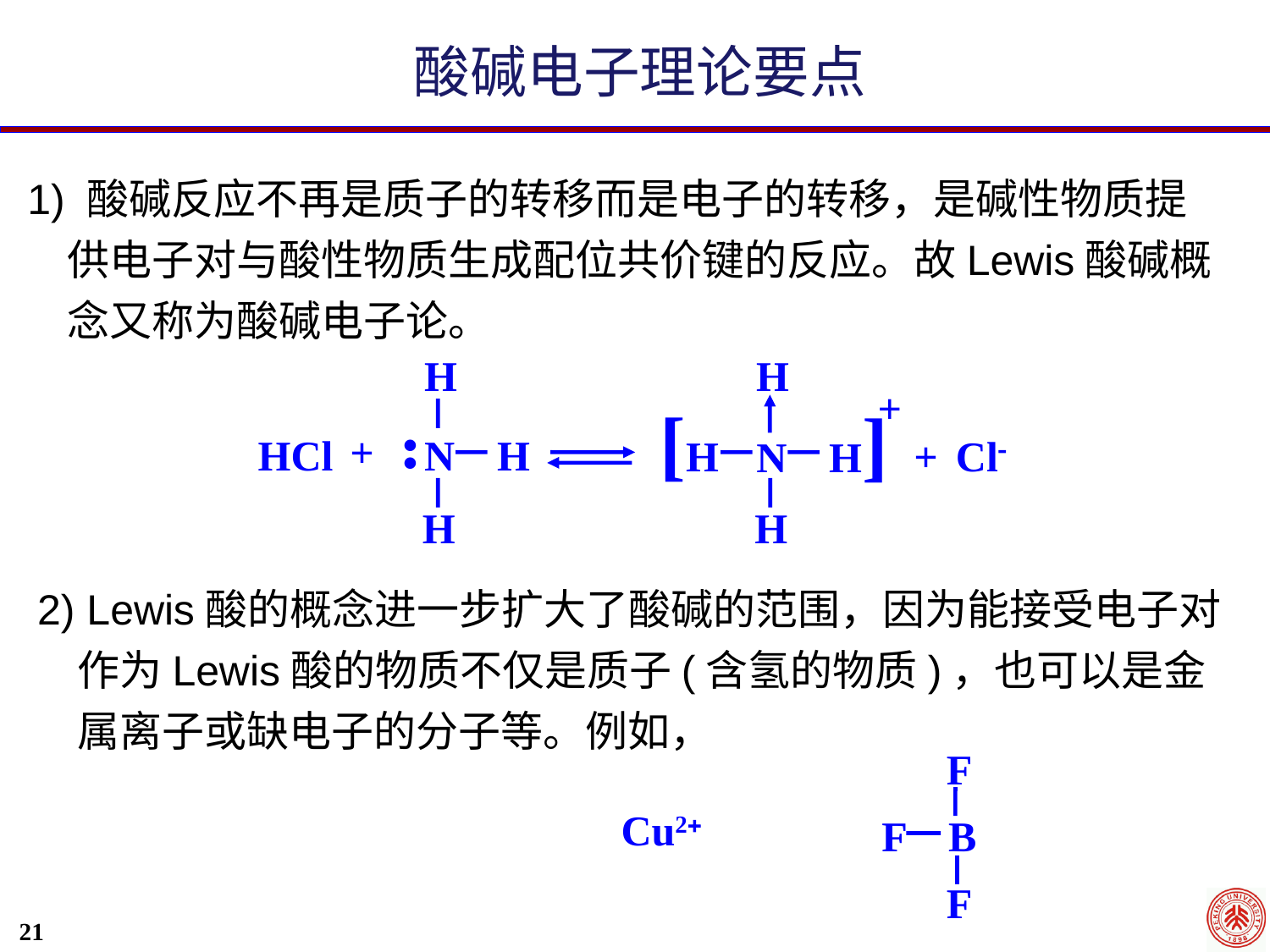

酸碱电子理论要点

1) 酸碱反应不再是质子的转移而是电子的转移，是碱性物质提供电子对与酸性物质生成配位共价键的反应。故Lewis酸碱概念又称为酸碱电子论。
H
H
+
[H
N    H]

•

+
HCl
N    H
+  Cl−
•

H
H
2) Lewis酸的概念进一步扩大了酸碱的范围，因为能接受电子对作为Lewis酸的物质不仅是质子(含氢的物质)，也可以是金属离子或缺电子的分子等。例如，
F
Cu2+

F    B

F
21